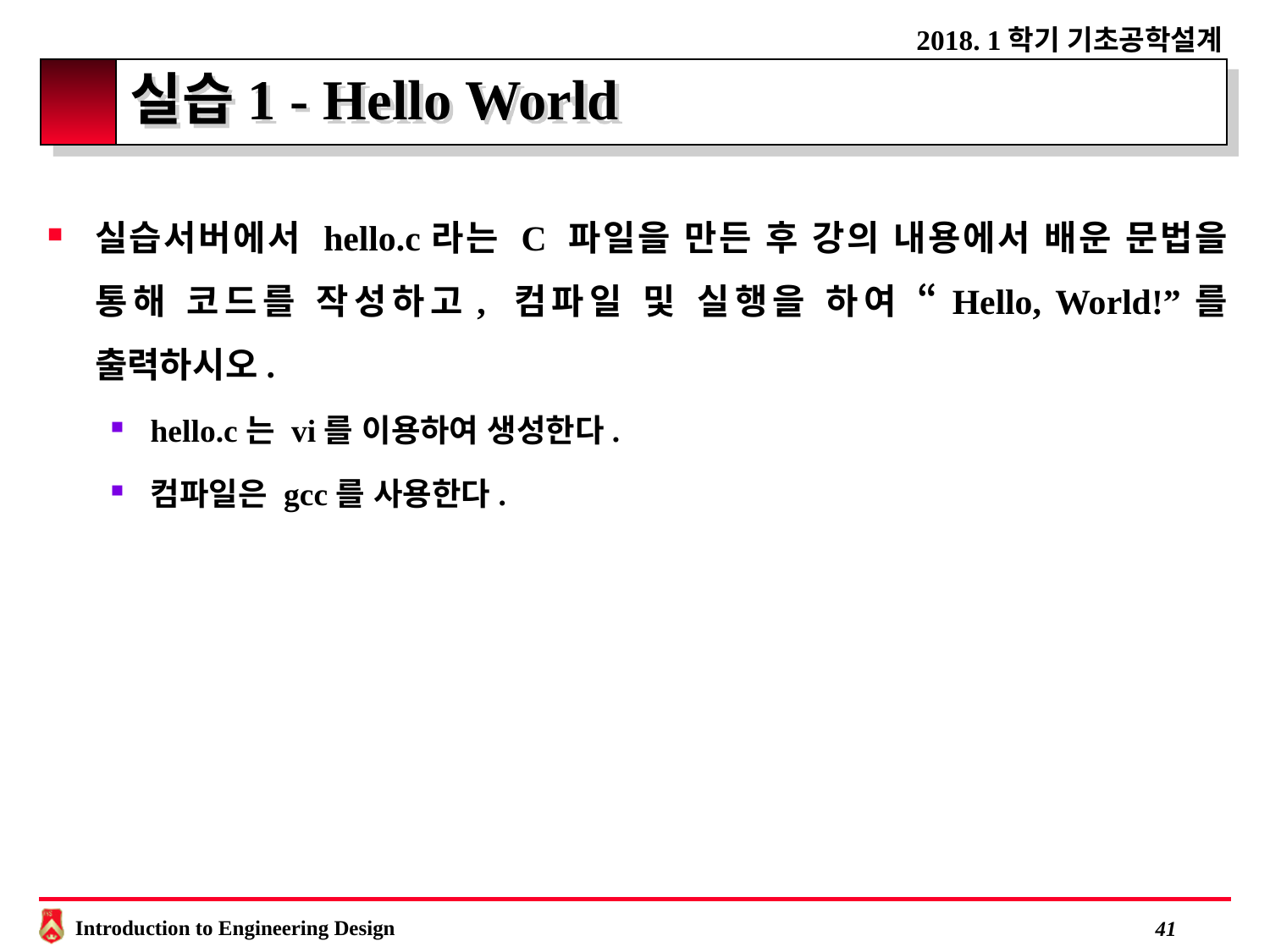

# 실습1 - Hello World
실습서버에서 hello.c라는 C 파일을 만든 후 강의 내용에서 배운 문법을 통해 코드를 작성하고, 컴파일 및 실행을 하여 “Hello, World!”를 출력하시오.
hello.c는 vi를 이용하여 생성한다.
컴파일은 gcc를 사용한다.
 41